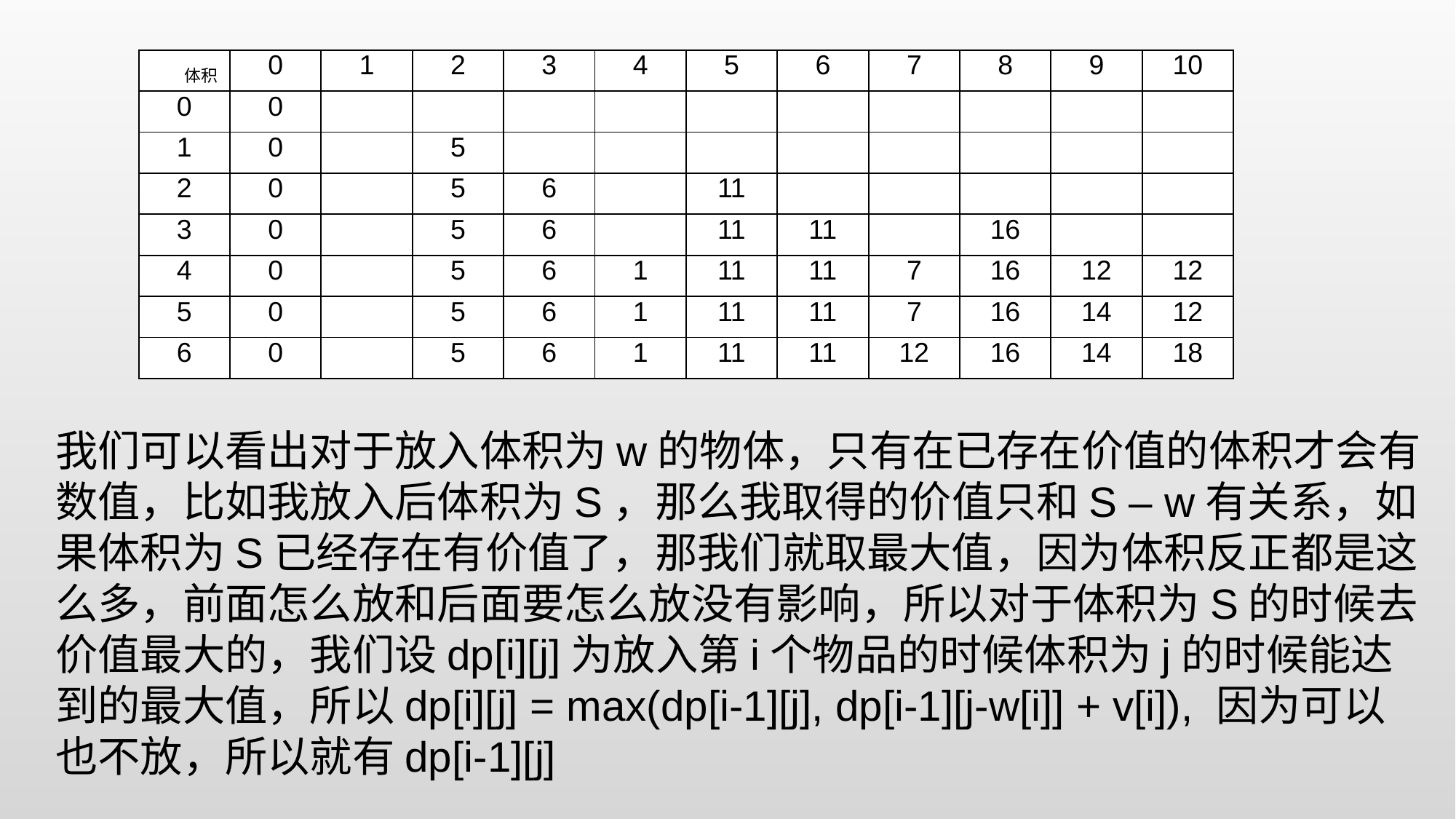

| 体积 | 0 | 1 | 2 | 3 | 4 | 5 | 6 | 7 | 8 | 9 | 10 |
| --- | --- | --- | --- | --- | --- | --- | --- | --- | --- | --- | --- |
| 0 | 0 |  |  |  |  |  |  |  |  |  |  |
| 1 | 0 |  | 5 |  |  |  |  |  |  |  |  |
| 2 | 0 |  | 5 | 6 |  | 11 |  |  |  |  |  |
| 3 | 0 |  | 5 | 6 |  | 11 | 11 |  | 16 |  |  |
| 4 | 0 |  | 5 | 6 | 1 | 11 | 11 | 7 | 16 | 12 | 12 |
| 5 | 0 |  | 5 | 6 | 1 | 11 | 11 | 7 | 16 | 14 | 12 |
| 6 | 0 |  | 5 | 6 | 1 | 11 | 11 | 12 | 16 | 14 | 18 |
我们可以看出对于放入体积为w的物体，只有在已存在价值的体积才会有数值，比如我放入后体积为S，那么我取得的价值只和S – w有关系，如果体积为S已经存在有价值了，那我们就取最大值，因为体积反正都是这么多，前面怎么放和后面要怎么放没有影响，所以对于体积为S的时候去价值最大的，我们设dp[i][j]为放入第i个物品的时候体积为j的时候能达到的最大值，所以dp[i][j] = max(dp[i-1][j], dp[i-1][j-w[i]] + v[i]), 因为可以也不放，所以就有dp[i-1][j]